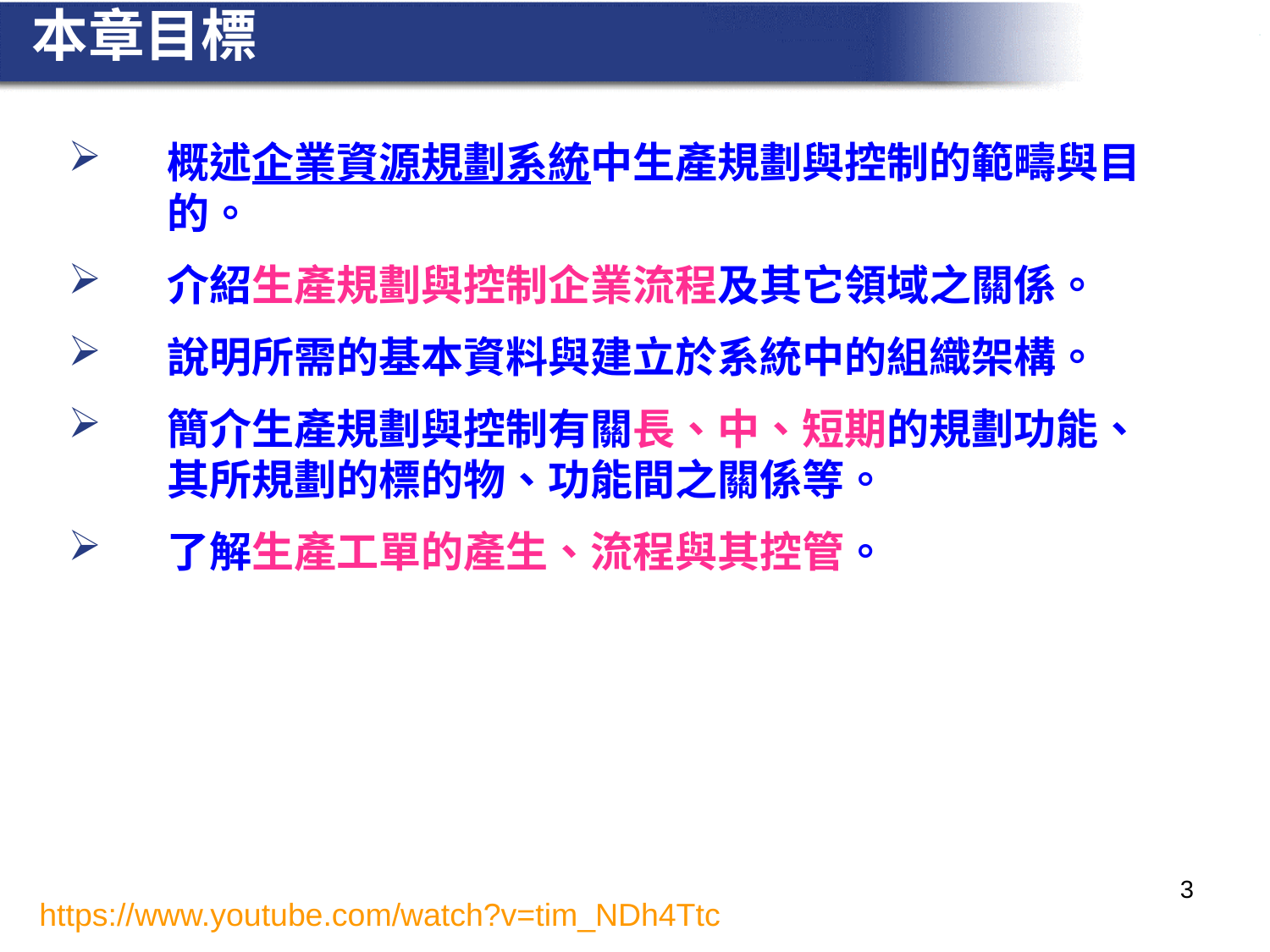

# 本章目標
概述企業資源規劃系統中生產規劃與控制的範疇與目的。
介紹生產規劃與控制企業流程及其它領域之關係。
說明所需的基本資料與建立於系統中的組織架構。
簡介生產規劃與控制有關長、中、短期的規劃功能、其所規劃的標的物、功能間之關係等。
了解生產工單的產生、流程與其控管。
3
https://www.youtube.com/watch?v=tim_NDh4Ttc